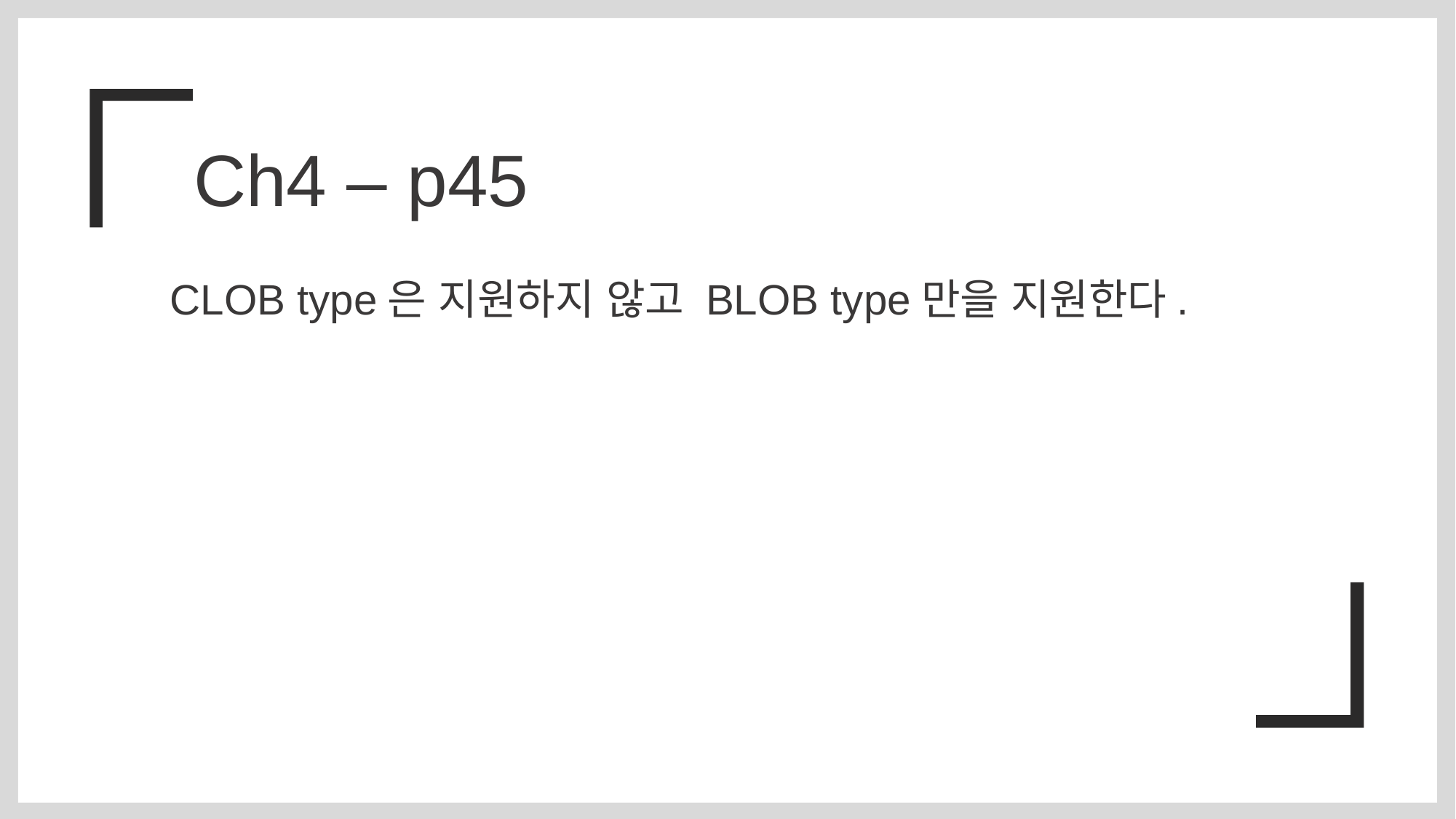

Ch4 – p45
CLOB type은 지원하지 않고 BLOB type만을 지원한다.